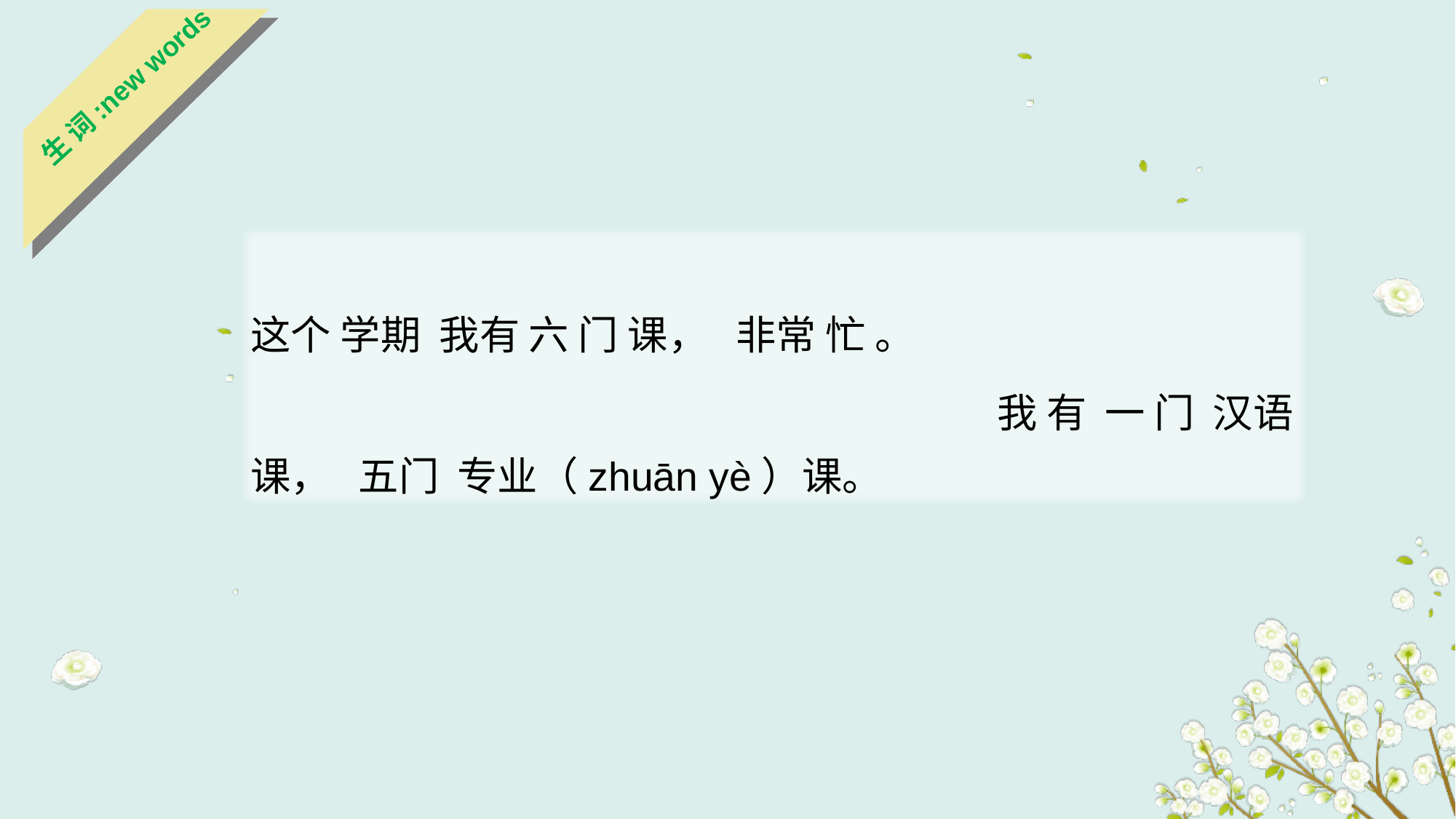

生 词:new words

这个 学期  我有 六 门 课，   非常 忙 。
                                                                                 我 有  一 门  汉语课，   五门  专业（zhuān yè）课。